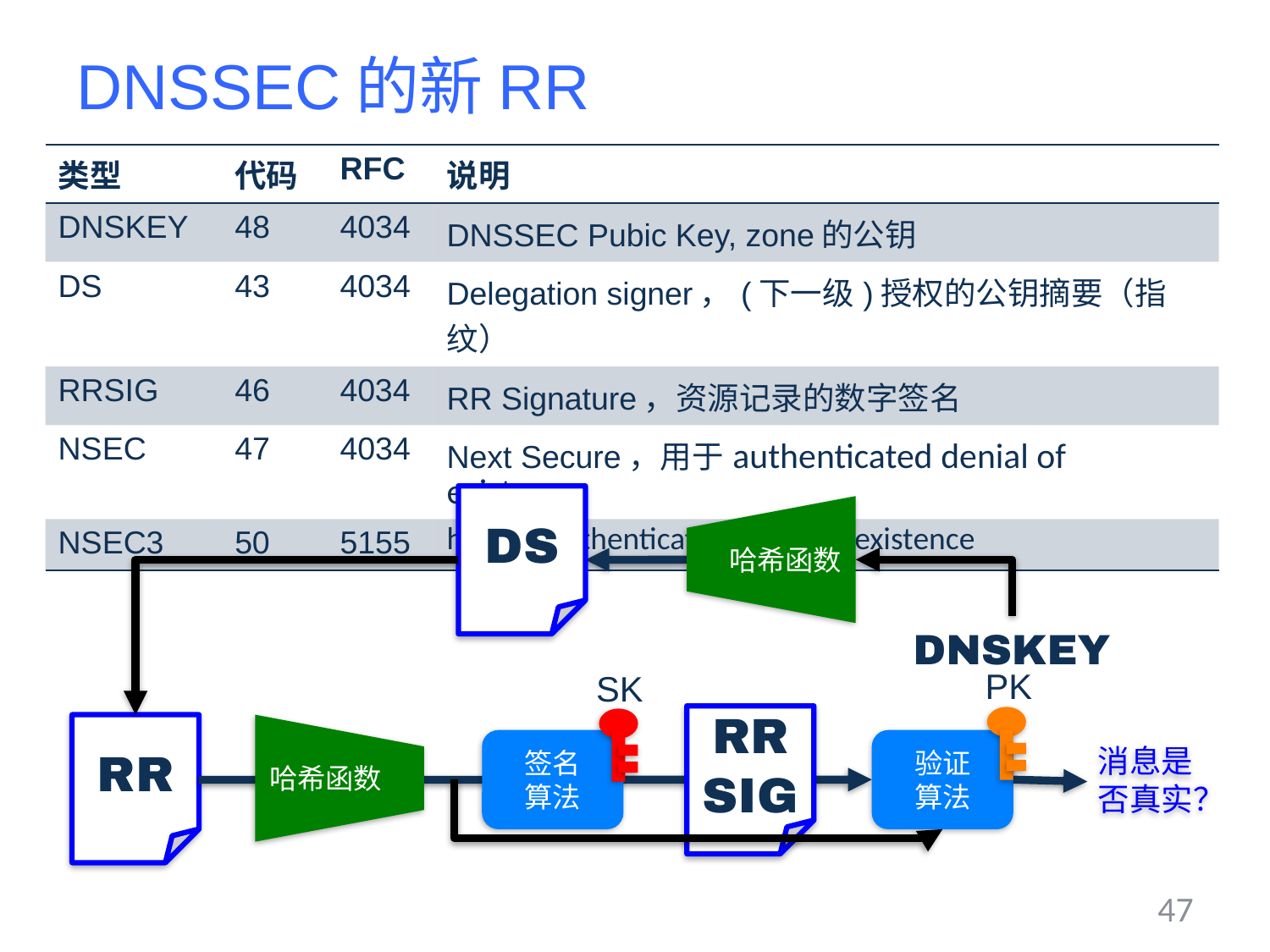

# DNSSEC的新RR
| 类型 | 代码 | RFC | 说明 |
| --- | --- | --- | --- |
| DNSKEY | 48 | 4034 | DNSSEC Pubic Key, zone的公钥 |
| DS | 43 | 4034 | Delegation signer，(下一级)授权的公钥摘要（指纹） |
| RRSIG | 46 | 4034 | RR Signature，资源记录的数字签名 |
| NSEC | 47 | 4034 | Next Secure，用于authenticated denial of existence |
| NSEC3 | 50 | 5155 | hashed authenticated denial of existence |
哈希函数
DS
DNSKEY
PK
SK
消息是否真实？
哈希函数
RRSIG

RR
签名
算法
验证
算法
47